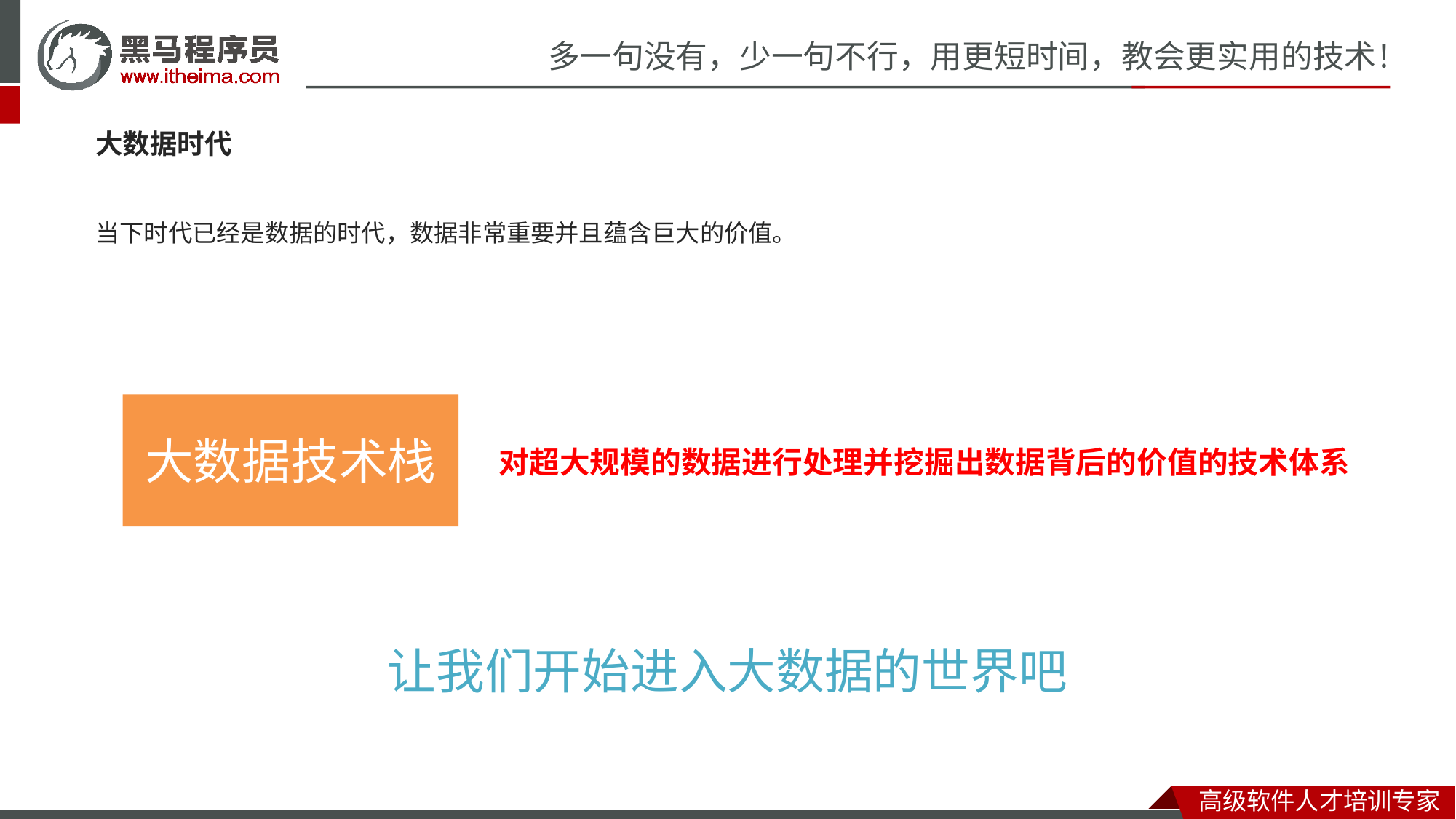

大数据时代
当下时代已经是数据的时代，数据非常重要并且蕴含巨大的价值。

大数据技术栈
对超大规模的数据进行处理并挖掘出数据背后的价值的技术体系
让我们开始进入大数据的世界吧